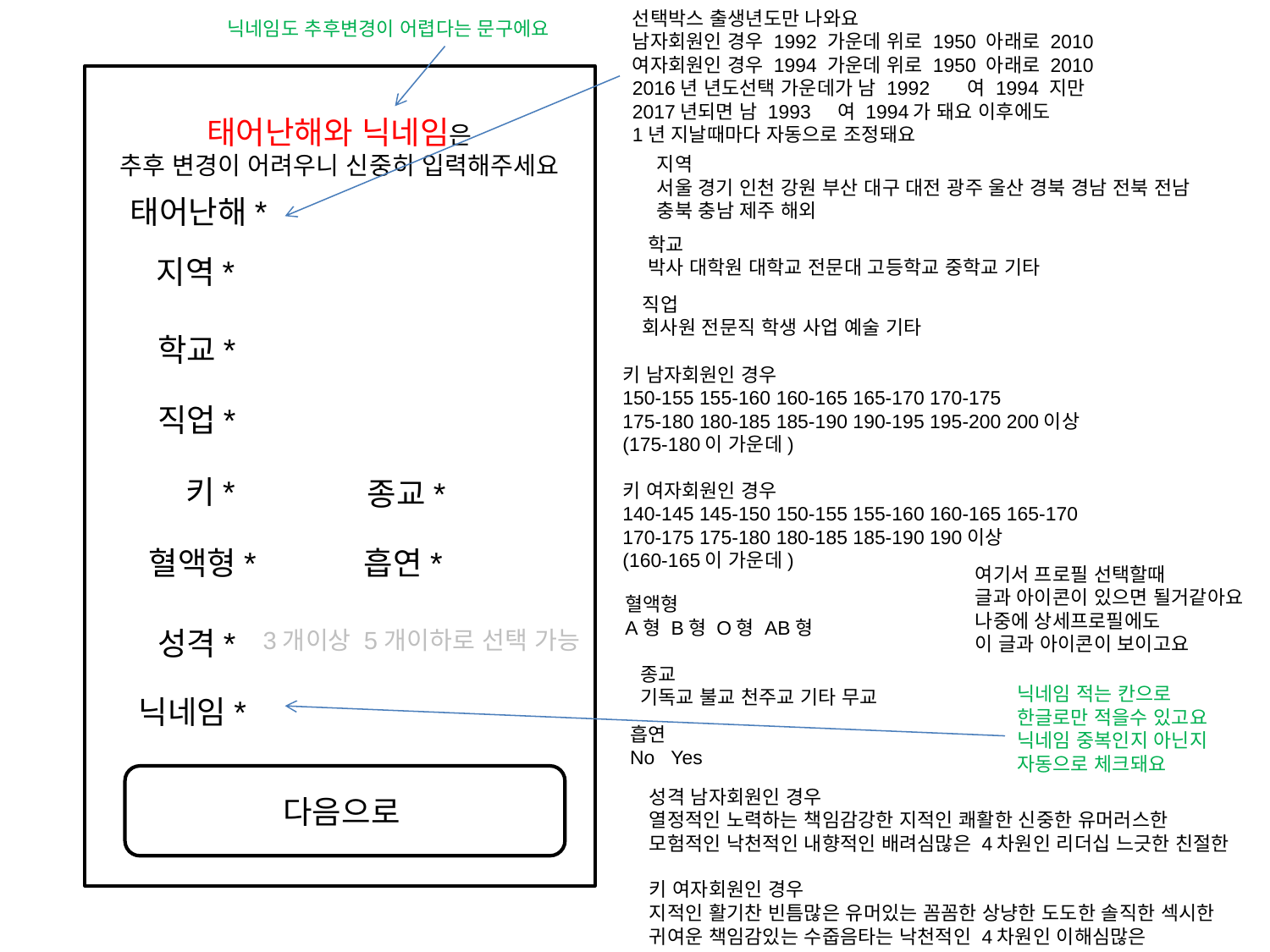

선택박스 출생년도만 나와요
남자회원인 경우 1992 가운데 위로 1950 아래로 2010
여자회원인 경우 1994 가운데 위로 1950 아래로 2010
2016년 년도선택 가운데가 남 1992      여 1994 지만
2017년되면 남 1993    여 1994가 돼요 이후에도
1년 지날때마다 자동으로 조정돼요
닉네임도 추후변경이 어렵다는 문구에요

태어난해와 닉네임은
추후 변경이 어려우니 신중히 입력해주세요
지역
서울 경기 인천 강원 부산 대구 대전 광주 울산 경북 경남 전북 전남
충북 충남 제주 해외
태어난해*
학교
박사 대학원 대학교 전문대 고등학교 중학교 기타
지역*
직업
회사원 전문직 학생 사업 예술 기타
학교*
키 남자회원인 경우
150-155 155-160 160-165 165-170 170-175
175-180 180-185 185-190 190-195 195-200 200이상
(175-180이 가운데)

키 여자회원인 경우
140-145 145-150 150-155 155-160 160-165 165-170
170-175 175-180 180-185 185-190 190이상
(160-165이 가운데)
직업*
키*
종교*
혈액형*
흡연*
여기서 프로필 선택할때
글과 아이콘이 있으면 될거같아요
나중에 상세프로필에도
이 글과 아이콘이 보이고요
혈액형
A형 B형 O형 AB형
성격*
3개이상 5개이하로 선택 가능
종교
기독교 불교 천주교 기타 무교
닉네임 적는 칸으로
한글로만 적을수 있고요
닉네임 중복인지 아닌지
자동으로 체크돼요
닉네임*
흡연
No   Yes

성격 남자회원인 경우
열정적인 노력하는 책임감강한 지적인 쾌활한 신중한 유머러스한
모험적인 낙천적인 내향적인 배려심많은 4차원인 리더십 느긋한 친절한

키 여자회원인 경우
지적인 활기찬 빈틈많은 유머있는 꼼꼼한 상냥한 도도한 솔직한 섹시한
귀여운 책임감있는 수줍음타는 낙천적인 4차원인 이해심많은
다음으로